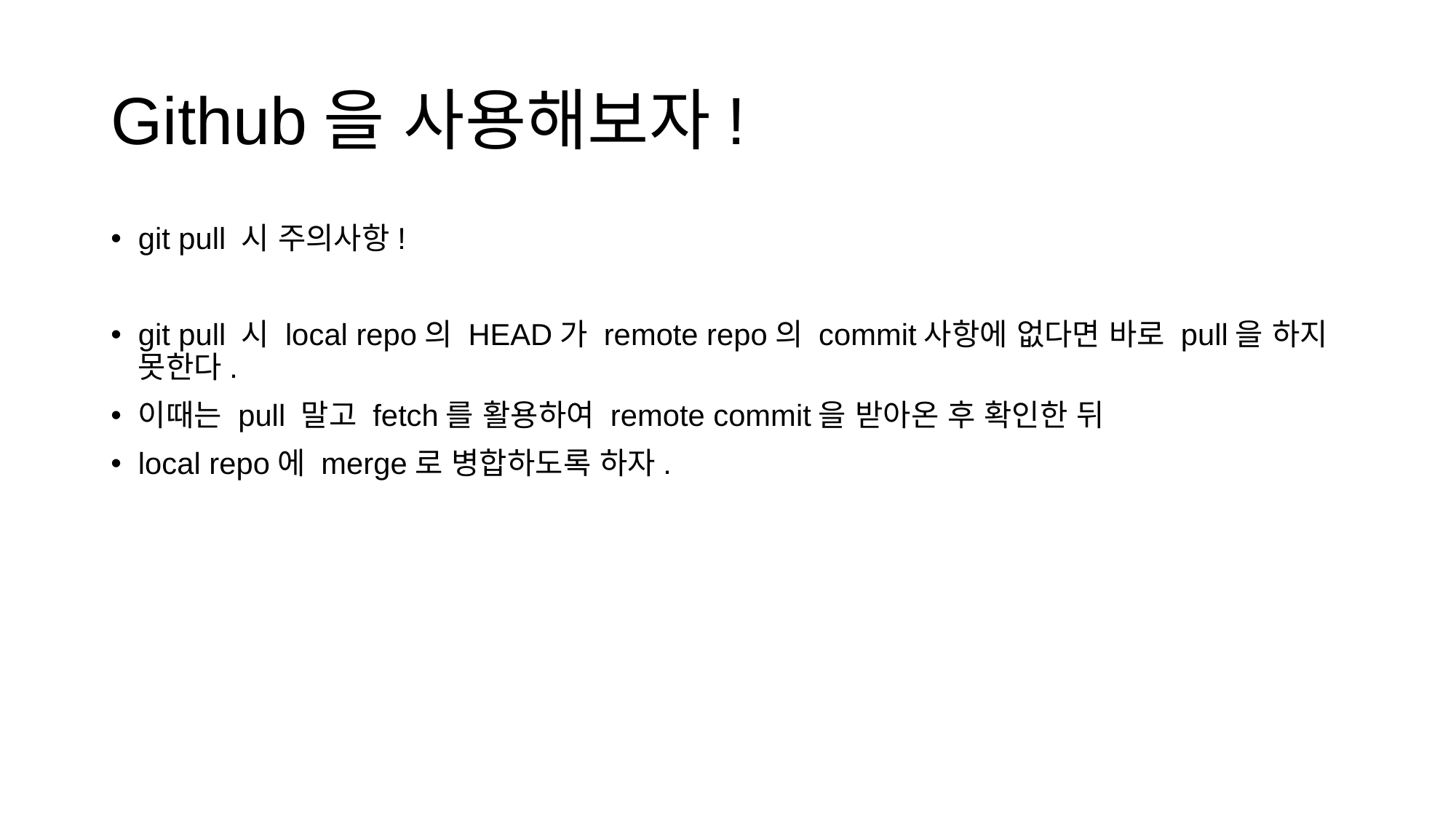

# Github을 사용해보자!
git pull 시 주의사항!

git pull 시 local repo의 HEAD가 remote repo의 commit사항에 없다면 바로 pull을 하지 못한다.
이때는 pull 말고 fetch를 활용하여 remote commit을 받아온 후 확인한 뒤
local repo에 merge로 병합하도록 하자.